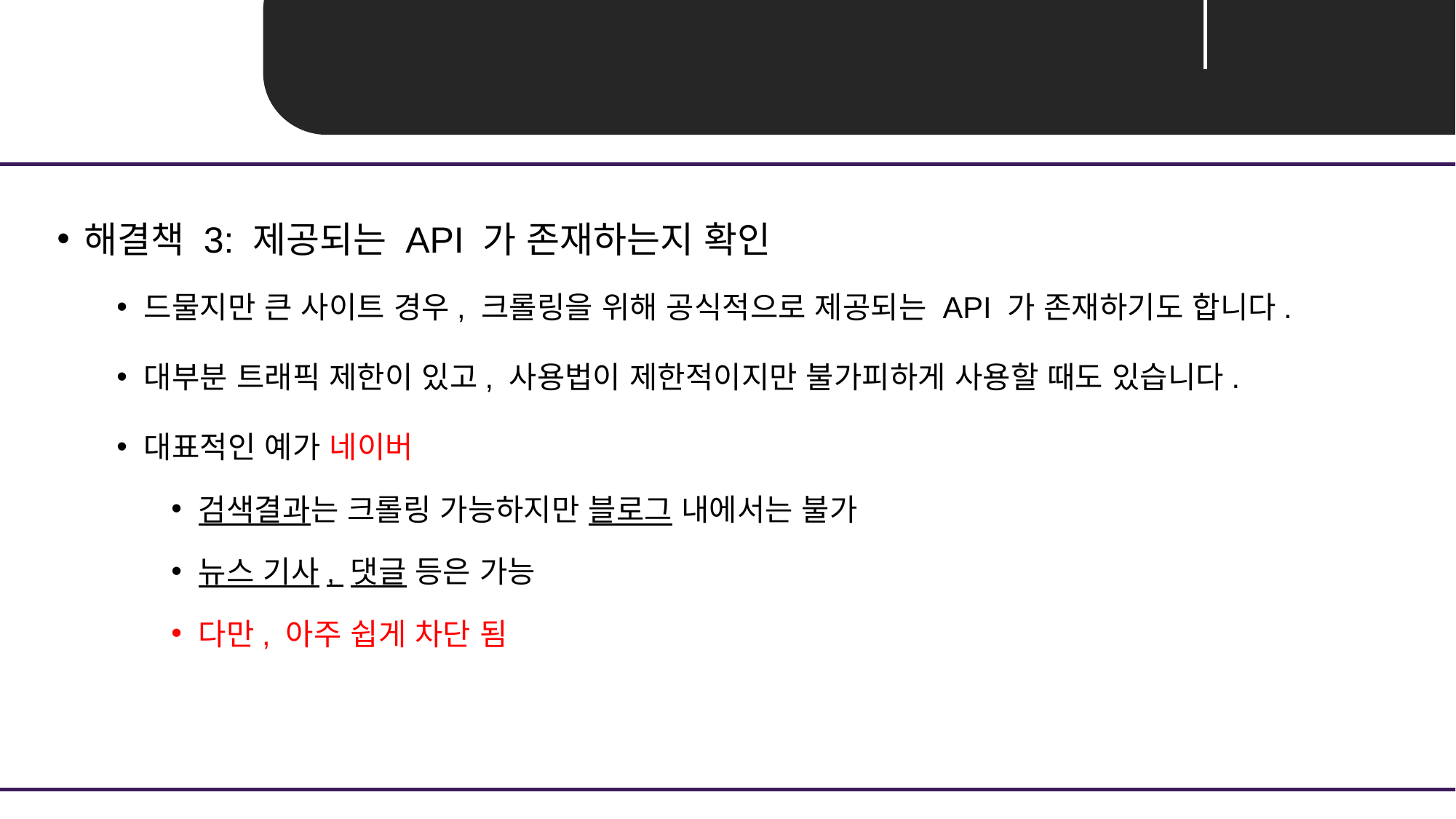

Unit  03 ㅣ실용적 팁
해결책 3: 제공되는 API 가 존재하는지 확인
드물지만 큰 사이트 경우, 크롤링을 위해 공식적으로 제공되는 API 가 존재하기도 합니다.
대부분 트래픽 제한이 있고, 사용법이 제한적이지만 불가피하게 사용할 때도 있습니다.
대표적인 예가 네이버
검색결과는 크롤링 가능하지만 블로그 내에서는 불가
뉴스 기사, 댓글 등은 가능
다만, 아주 쉽게 차단 됨